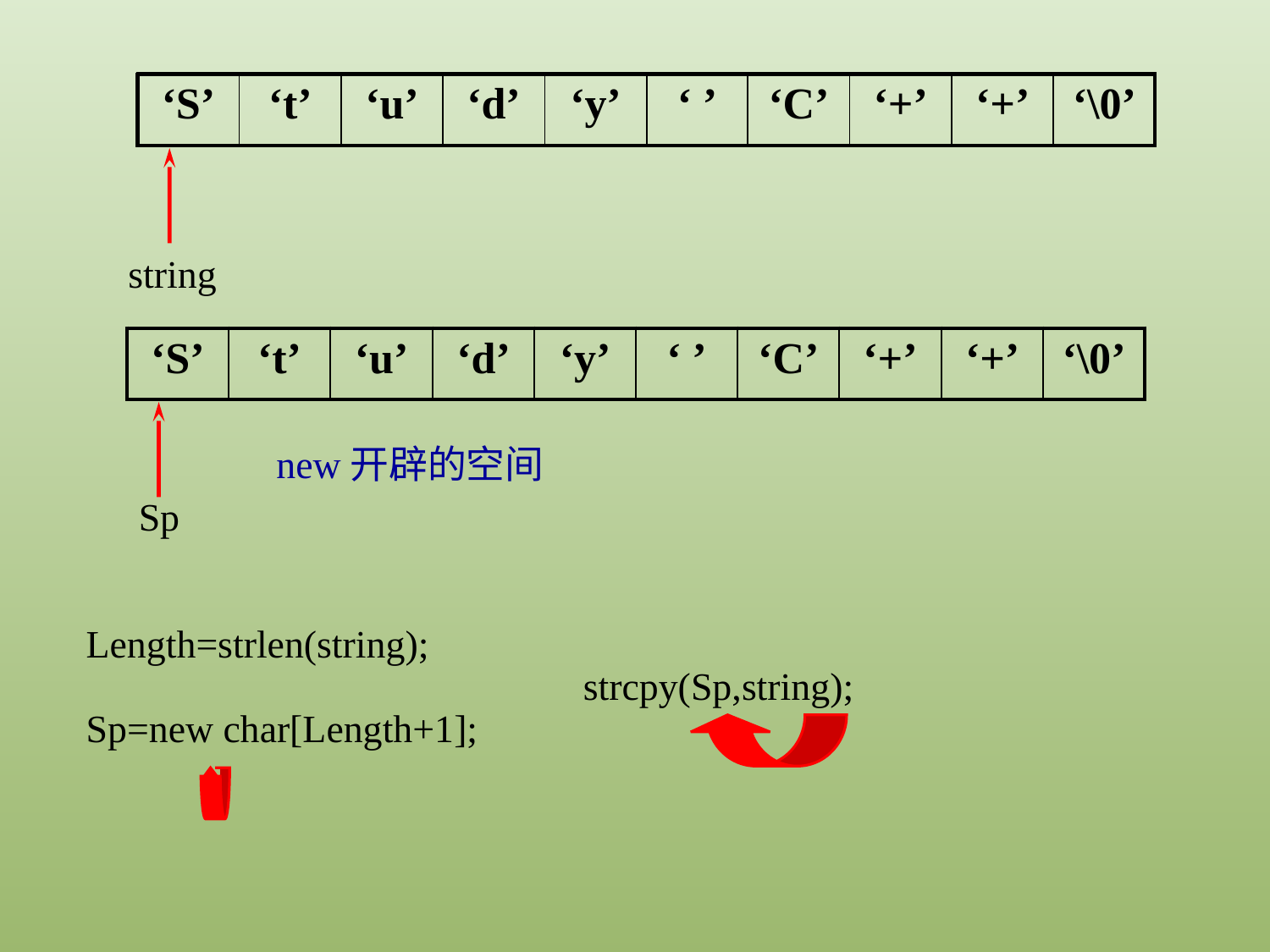

| ‘S’ | ‘t’ | ‘u’ | ‘d’ | ‘y’ | ‘ ’ | ‘C’ | ‘+’ | ‘+’ | ‘\0’ |
| --- | --- | --- | --- | --- | --- | --- | --- | --- | --- |

string
|  |  |  |  |  |  |  |  |  |  |
| --- | --- | --- | --- | --- | --- | --- | --- | --- | --- |
| ‘S’ | ‘t’ | ‘u’ | ‘d’ | ‘y’ | ‘ ’ | ‘C’ | ‘+’ | ‘+’ | ‘\0’ |
| --- | --- | --- | --- | --- | --- | --- | --- | --- | --- |

new开辟的空间
Sp
Length=strlen(string);
strcpy(Sp,string);
Sp=new char[Length+1];

678